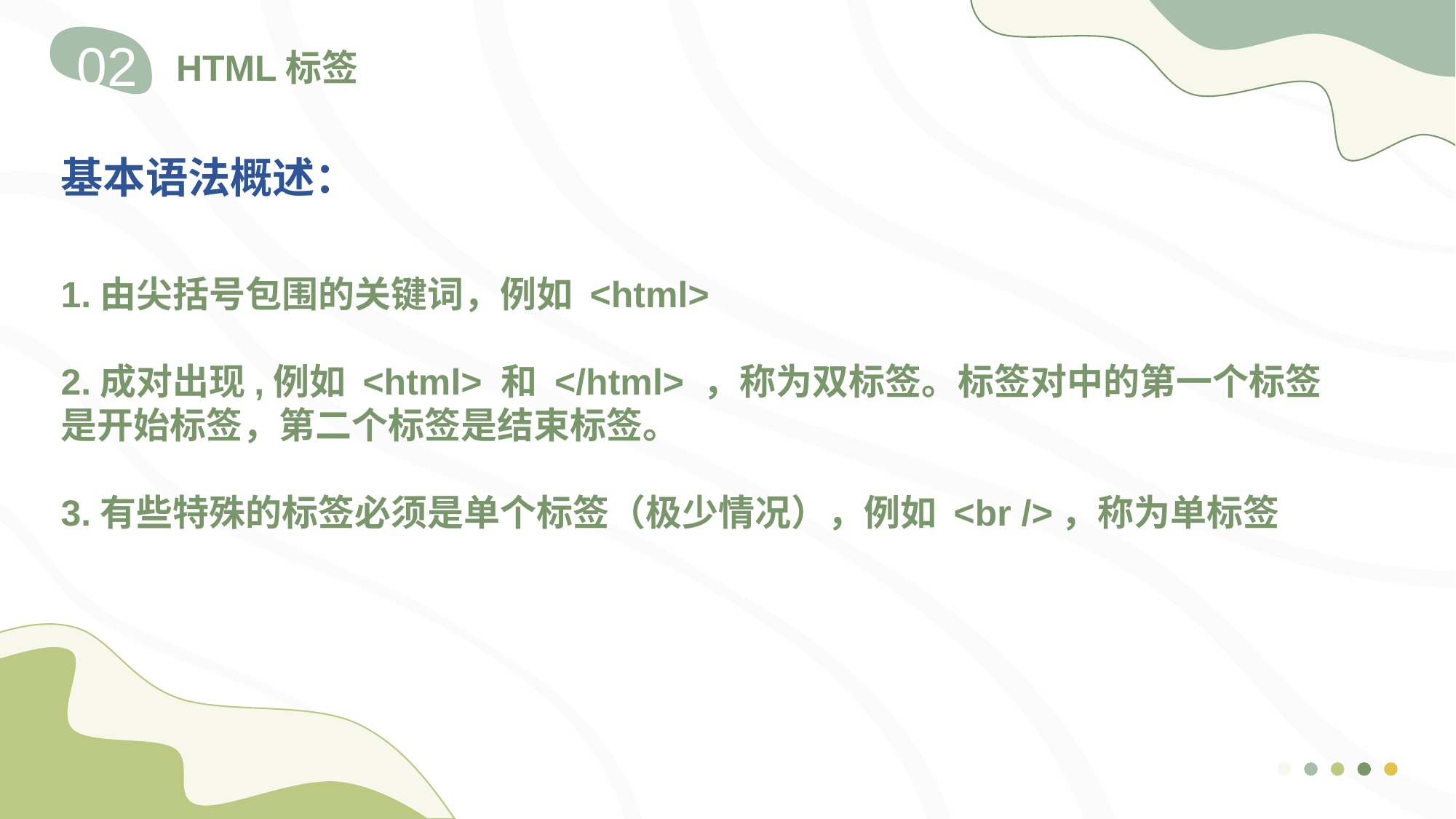

02
HTML标签
基本语法概述：
1.由尖括号包围的关键词，例如 <html>

2.成对出现,例如 <html> 和 </html> ，称为双标签。标签对中的第一个标签是开始标签，第二个标签是结束标签。

3.有些特殊的标签必须是单个标签（极少情况），例如 <br />，称为单标签